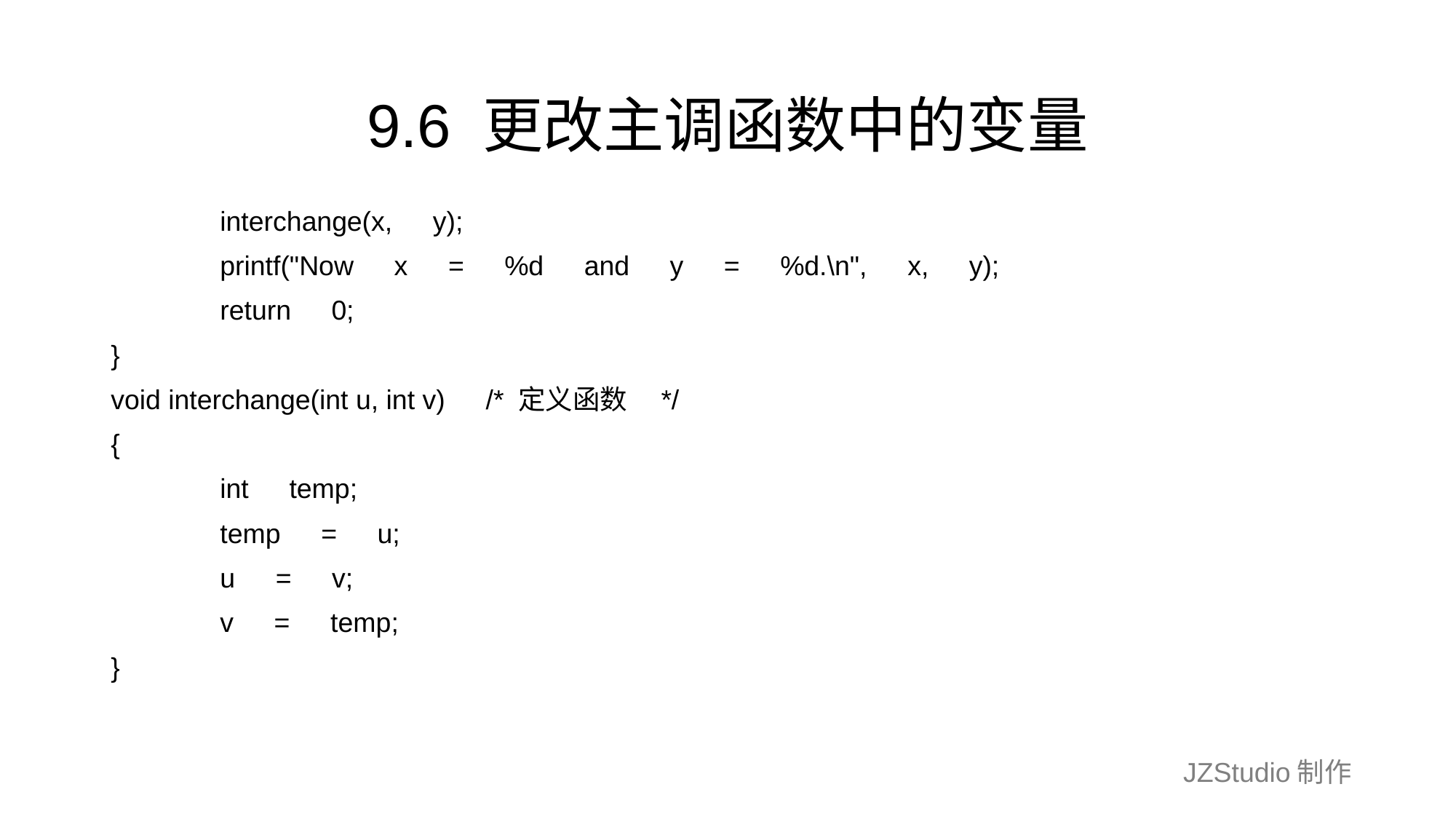

# 9.6 更改主调函数中的变量
	interchange(x,　y);
	printf("Now　x　=　%d　and　y　=　%d.\n",　x,　y);
	return　0;
}
void interchange(int u, int v)　/* 定义函数　*/
{
	int　temp;
	temp　=　u;
	u　=　v;
	v　=　temp;
}